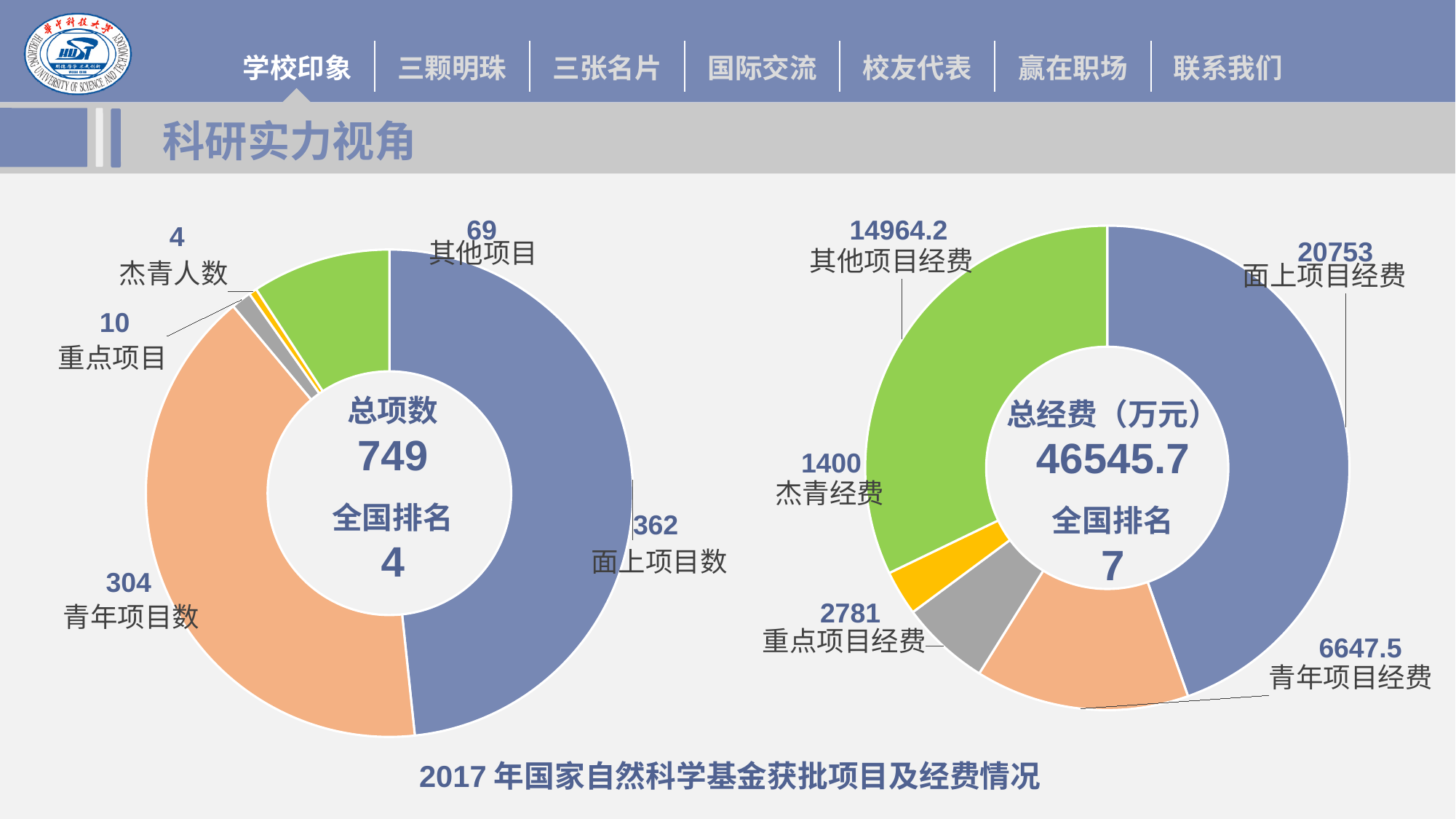

# 科研实力视角
69
4

### Chart

| Category | 经费 |
|---|---|
| 面上项目数 | 362.0 |
| 青年项目数 | 304.0 |
| 重点项目 | 10.0 |
| 杰青人数 | 4.0 |
| 其他项目 | 69.0 |
10
总项数
749

全国排名
4
362
304
14964.2

### Chart

| Category | 经费 |
|---|---|
| 面上项目经费 | 20753.0 |
| 青年项目经费 | 6647.5 |
| 重点项目经费 | 2781.0 |
| 杰青经费 | 1400.0 |
| 其他项目经费 | 14964.2 |
20753
总经费（万元）
46545.7

全国排名
7
1400
2781
6647.5
2017年国家自然科学基金获批项目及经费情况